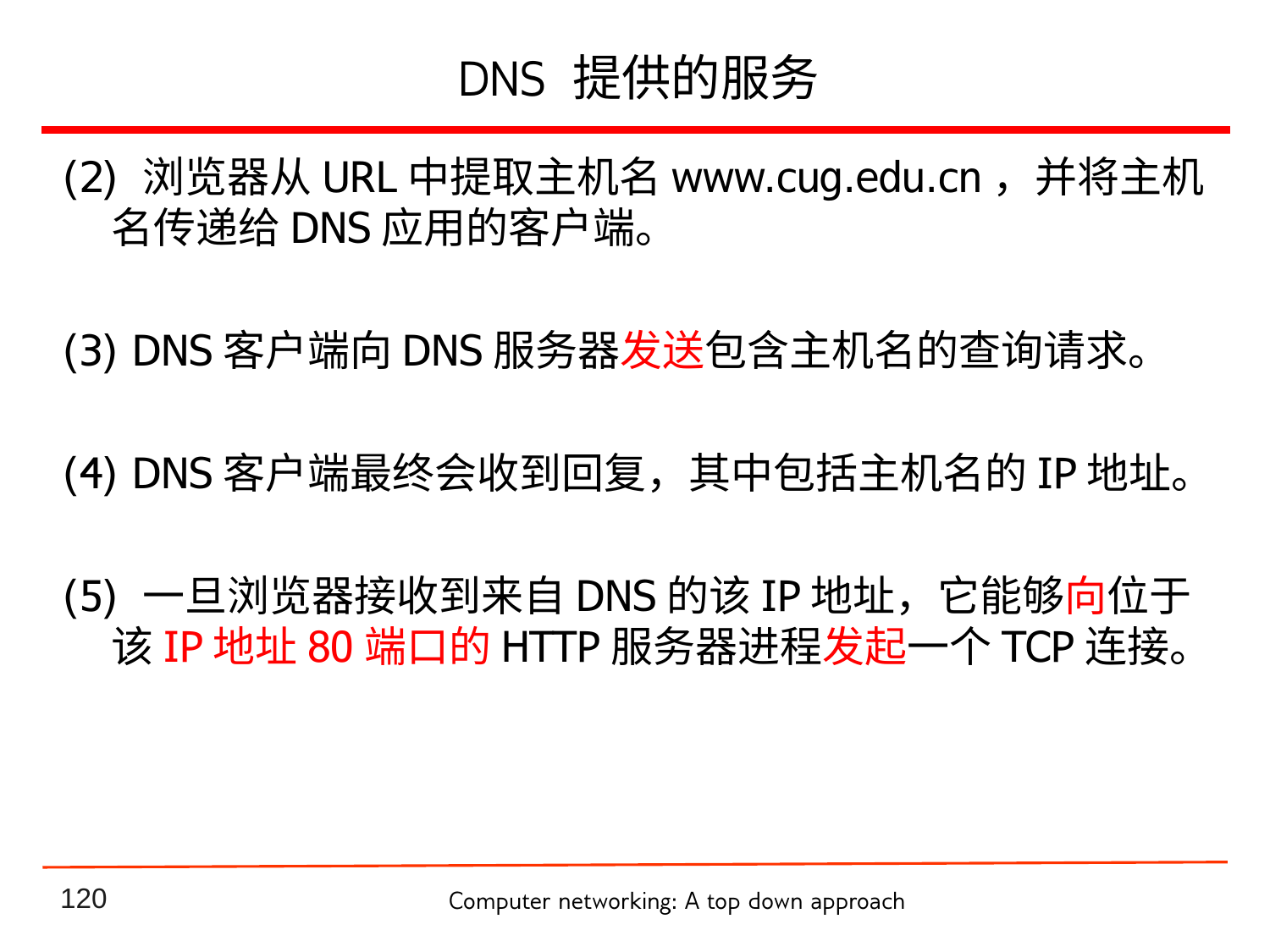

# DNS 提供的服务
(2) 浏览器从URL中提取主机名www.cug.edu.cn，并将主机名传递给DNS应用的客户端。

(3) DNS客户端向DNS服务器发送包含主机名的查询请求。

(4) DNS客户端最终会收到回复，其中包括主机名的IP地址。

(5) 一旦浏览器接收到来自DNS的该IP地址，它能够向位于该IP地址80端口的HTTP服务器进程发起一个TCP连接。
Computer networking: A top down approach